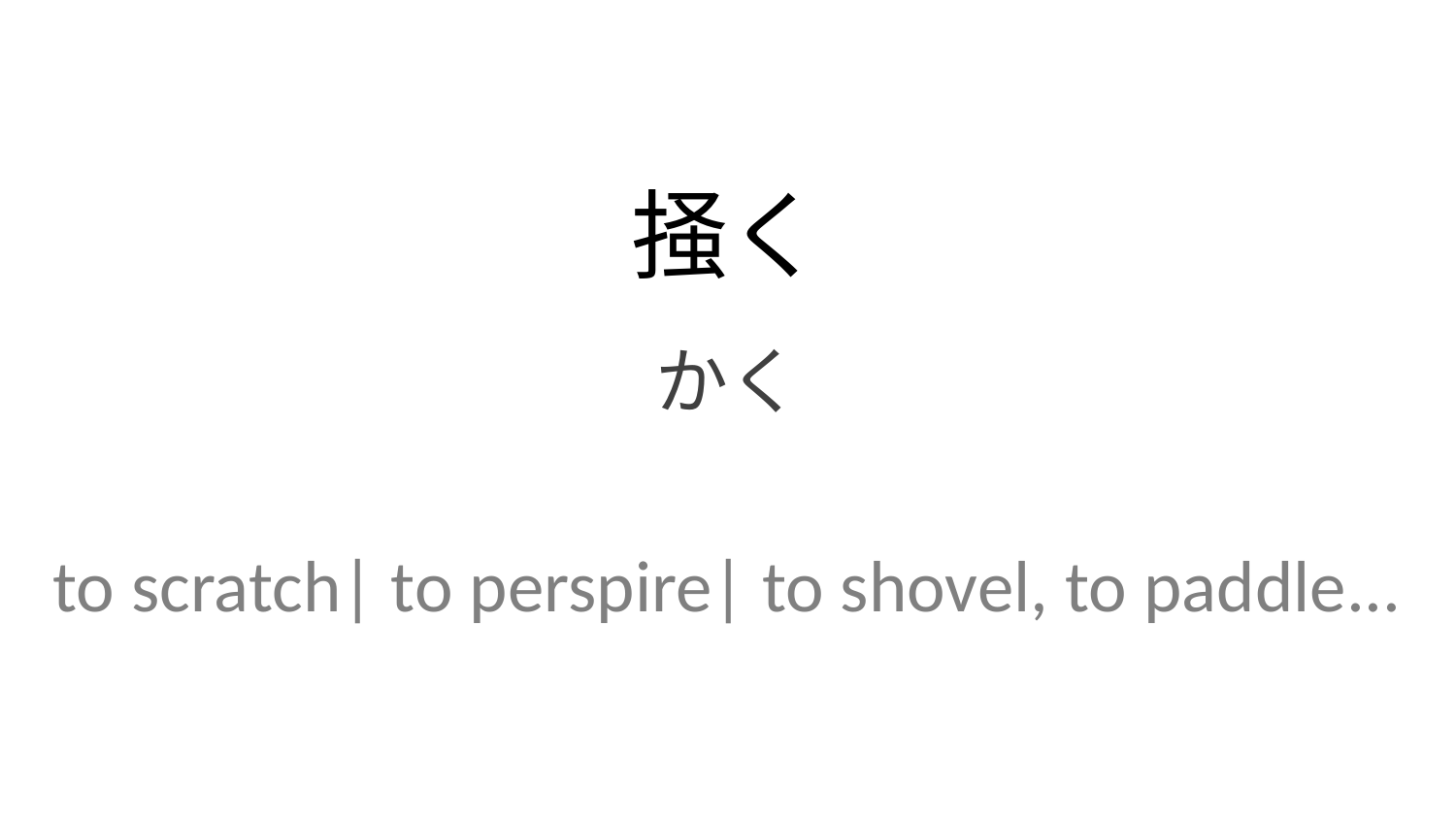

掻く

かく
to scratch| to perspire| to shovel, to paddle...